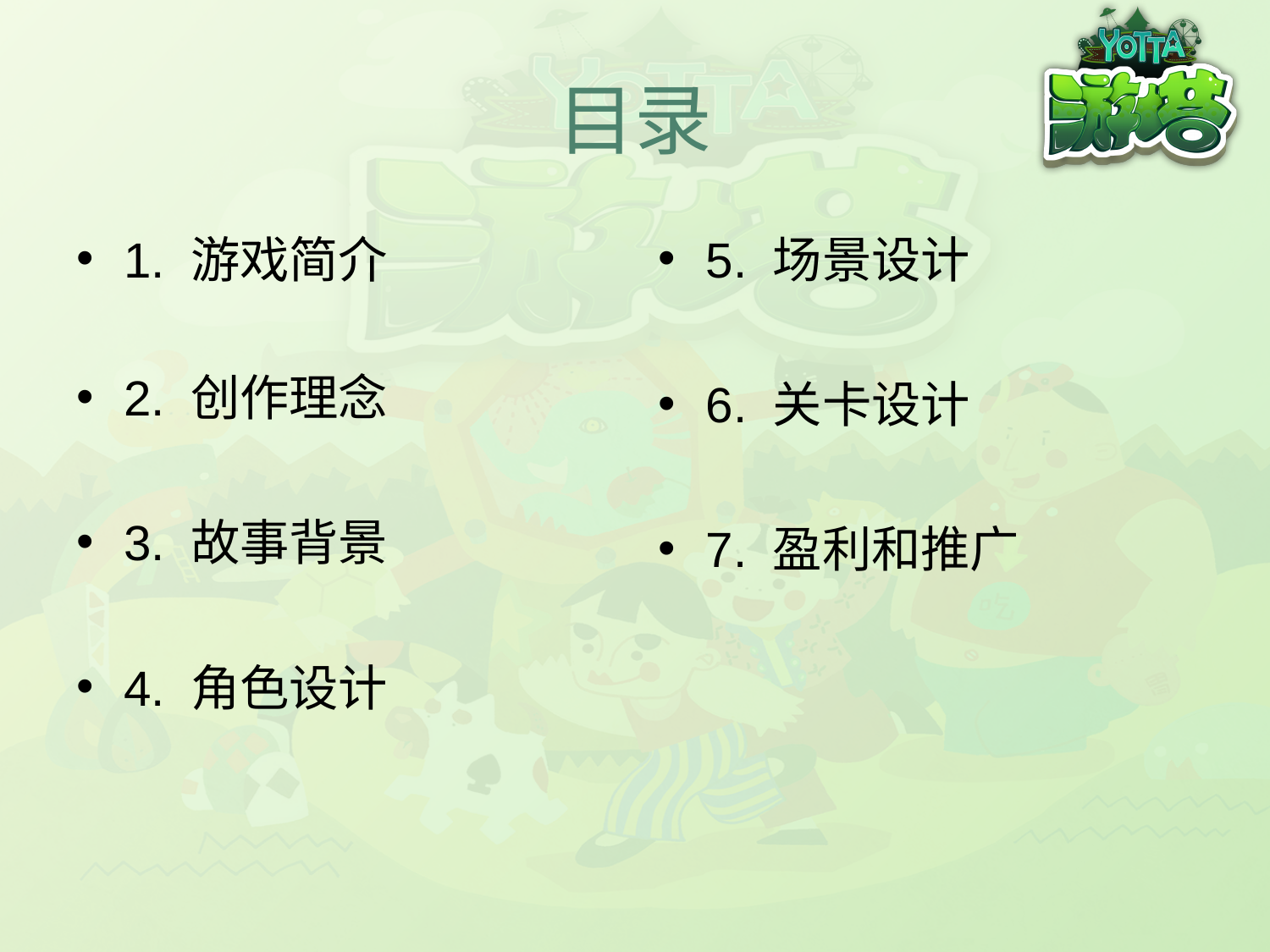

# 目录
1. 游戏简介

2. 创作理念

3. 故事背景

4. 角色设计

5. 场景设计

6. 关卡设计

7. 盈利和推广